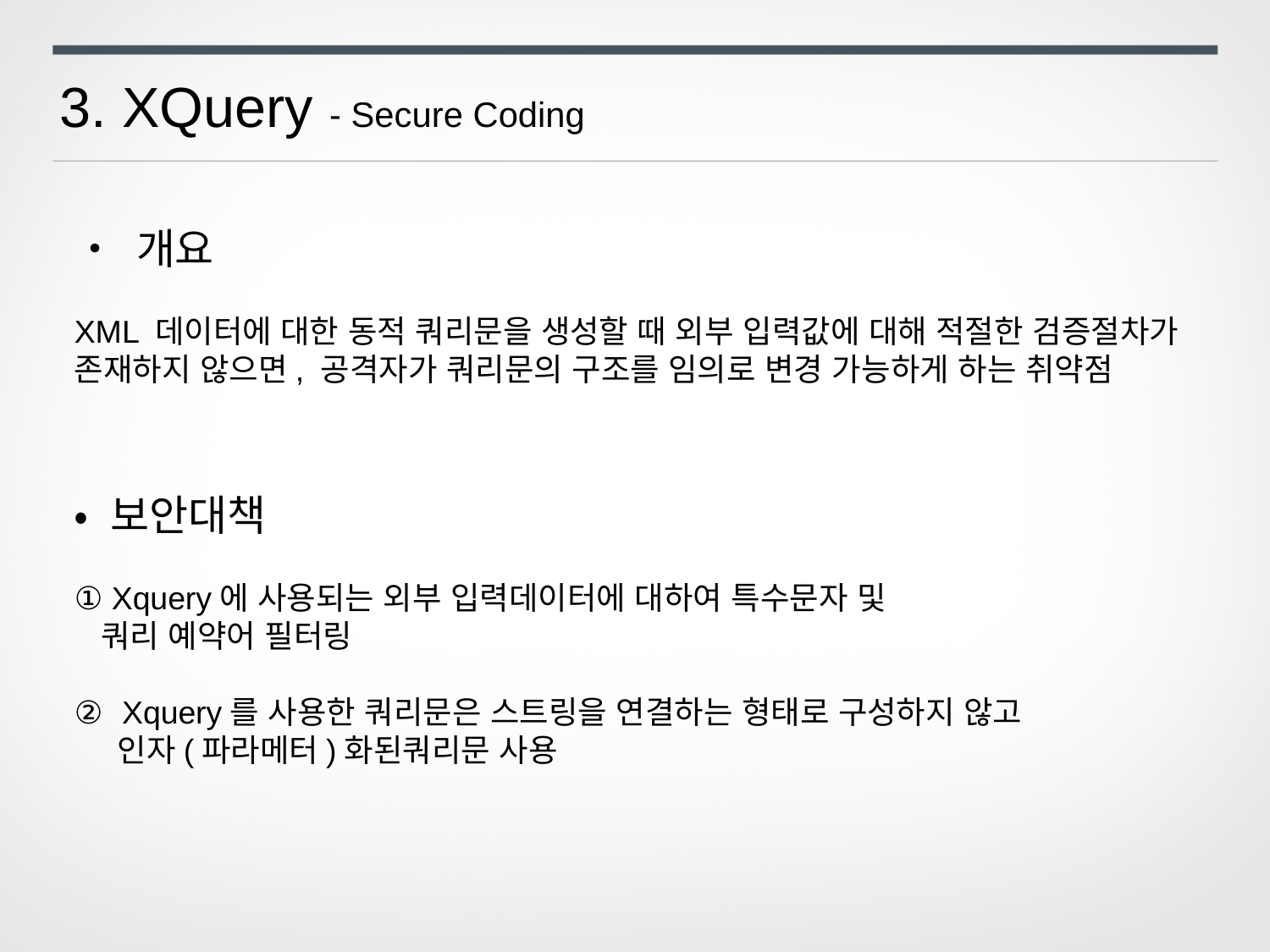

3. XQuery - Secure Coding
• 개요

XML 데이터에 대한 동적 쿼리문을 생성할 때 외부 입력값에 대해 적절한 검증절차가 존재하지 않으면, 공격자가 쿼리문의 구조를 임의로 변경 가능하게 하는 취약점

• 보안대책

① Xquery에 사용되는 외부 입력데이터에 대하여 특수문자 및
   쿼리 예약어 필터링

Xquery를 사용한 쿼리문은 스트링을 연결하는 형태로 구성하지 않고
    인자(파라메터)화된쿼리문 사용